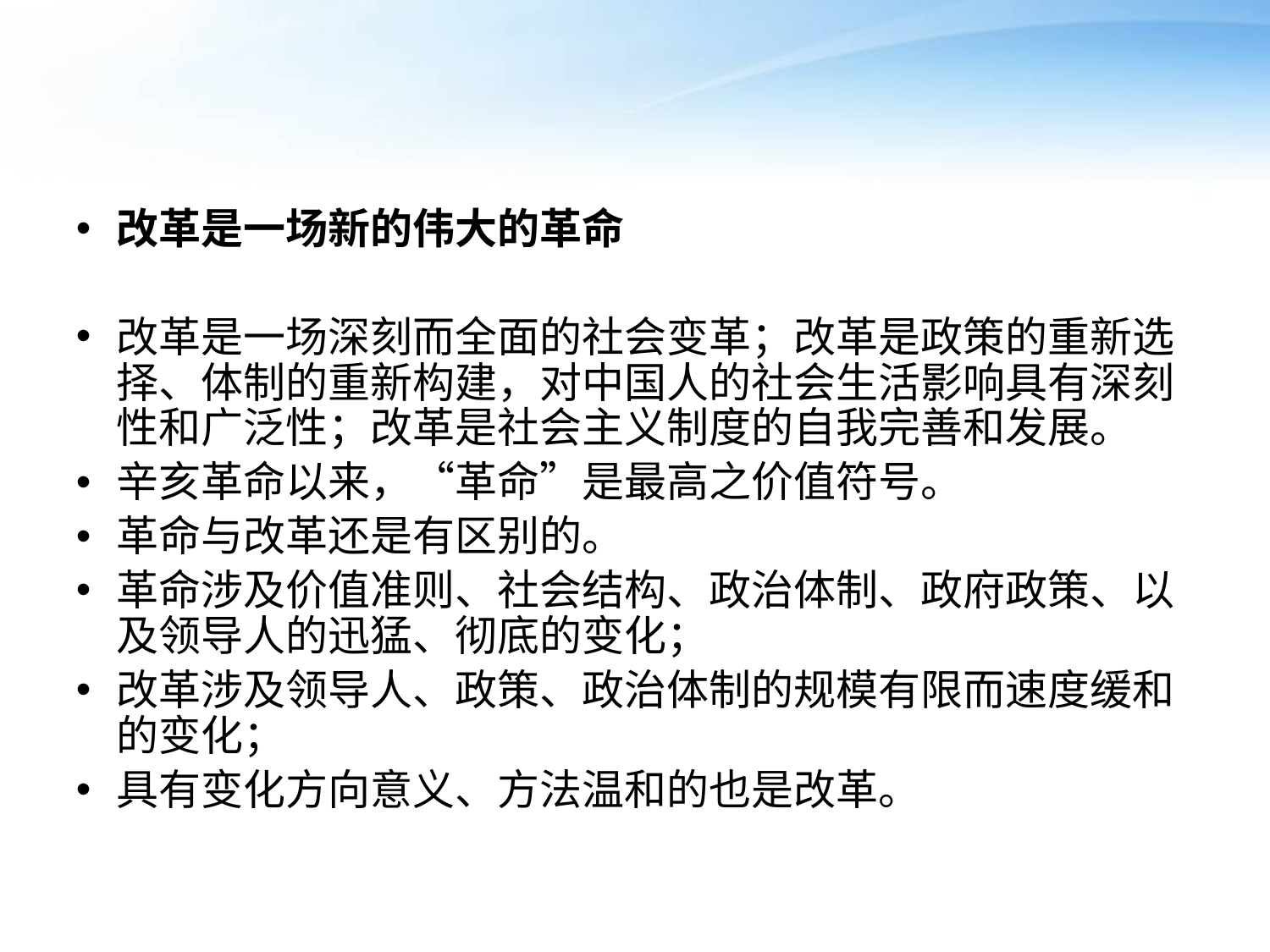

#
改革是一场新的伟大的革命

改革是一场深刻而全面的社会变革；改革是政策的重新选择、体制的重新构建，对中国人的社会生活影响具有深刻性和广泛性；改革是社会主义制度的自我完善和发展。
辛亥革命以来，“革命”是最高之价值符号。
革命与改革还是有区别的。
革命涉及价值准则、社会结构、政治体制、政府政策、以及领导人的迅猛、彻底的变化；
改革涉及领导人、政策、政治体制的规模有限而速度缓和的变化；
具有变化方向意义、方法温和的也是改革。